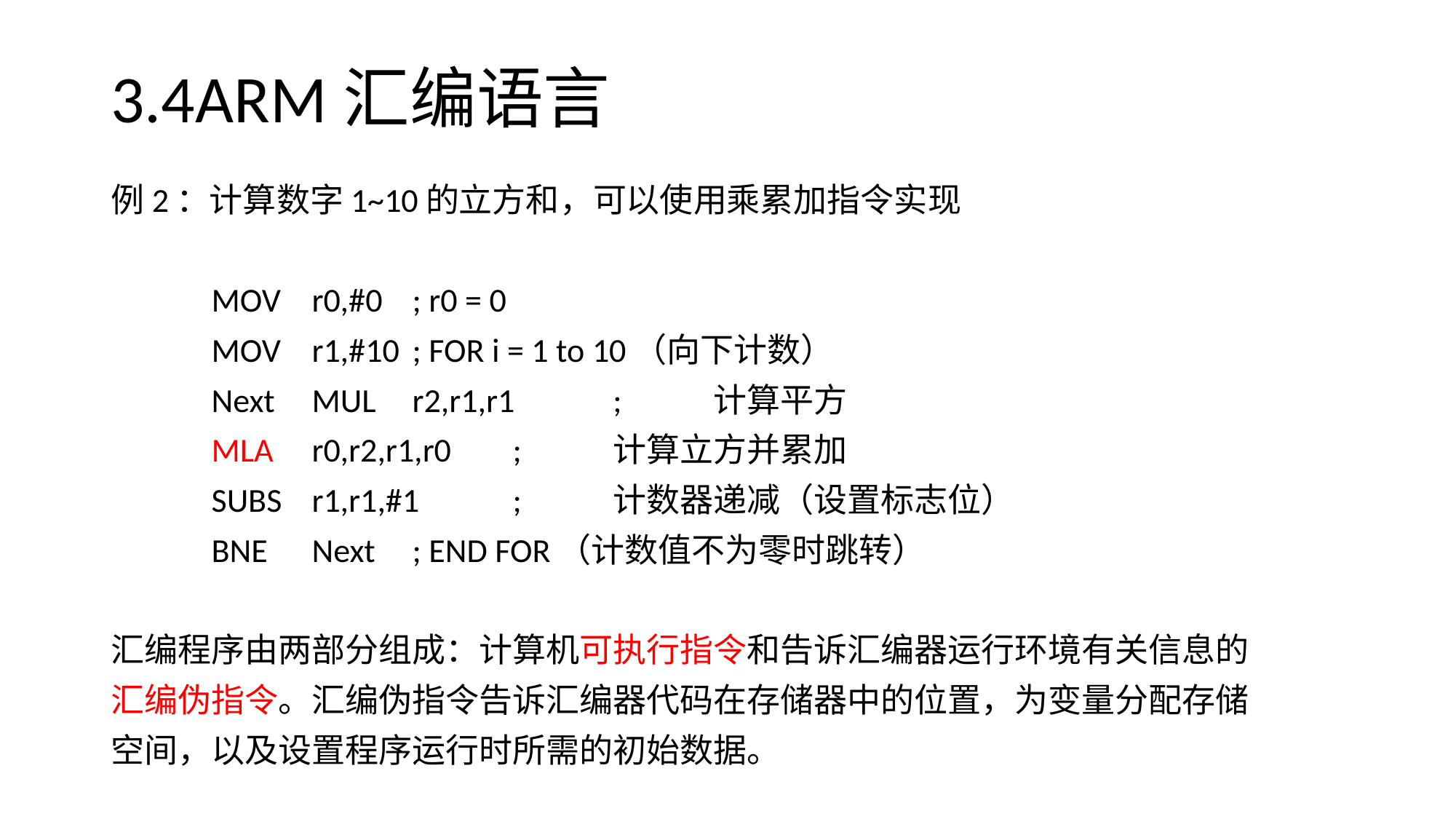

# 3.4ARM汇编语言
例2：计算数字1~10的立方和，可以使用乘累加指令实现

		MOV	r0,#0		; r0 = 0
		MOV	r1,#10		; FOR i = 1 to 10（向下计数）
	Next	MUL	r2,r1,r1	; 	计算平方
		MLA	r0,r2,r1,r0	; 	计算立方并累加
		SUBS	r1,r1,#1	; 	计数器递减（设置标志位）
		BNE	Next		; END FOR（计数值不为零时跳转）

汇编程序由两部分组成：计算机可执行指令和告诉汇编器运行环境有关信息的
汇编伪指令。汇编伪指令告诉汇编器代码在存储器中的位置，为变量分配存储
空间，以及设置程序运行时所需的初始数据。